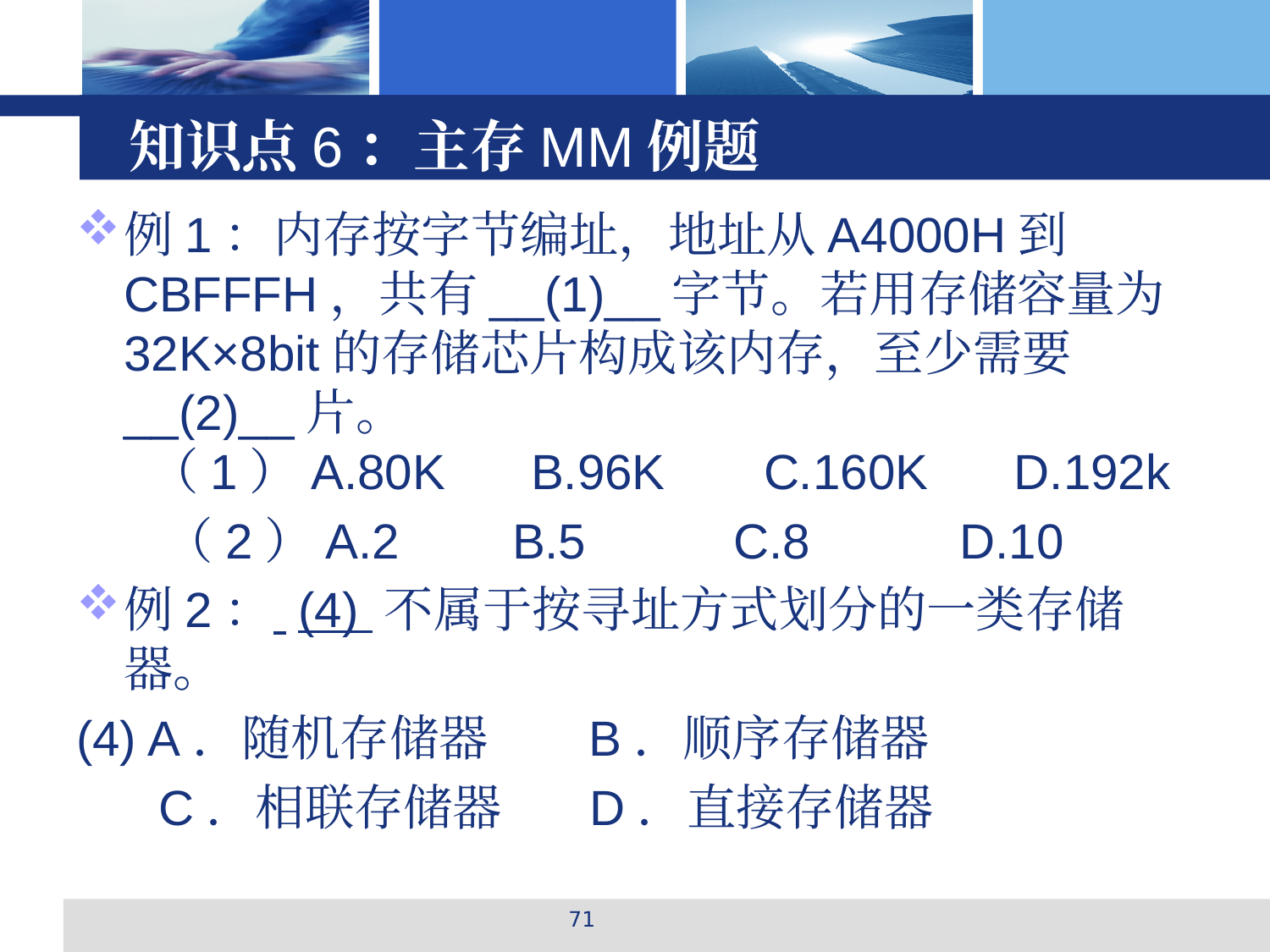

# 知识点6：主存MM例题
例1：内存按字节编址，地址从A4000H到CBFFFH，共有__(1)__字节。若用存储容量为32K×8bit的存储芯片构成该内存，至少需要__(2)__片。
  （1）A.80K　 B.96K　  C.160K　 D.192k
      （2）A.2 　  B.5　 　 C.8 　 　D.10
例2： (4) 不属于按寻址方式划分的一类存储器。
(4) A．随机存储器       B．顺序存储器
      C．相联存储器      D．直接存储器

71